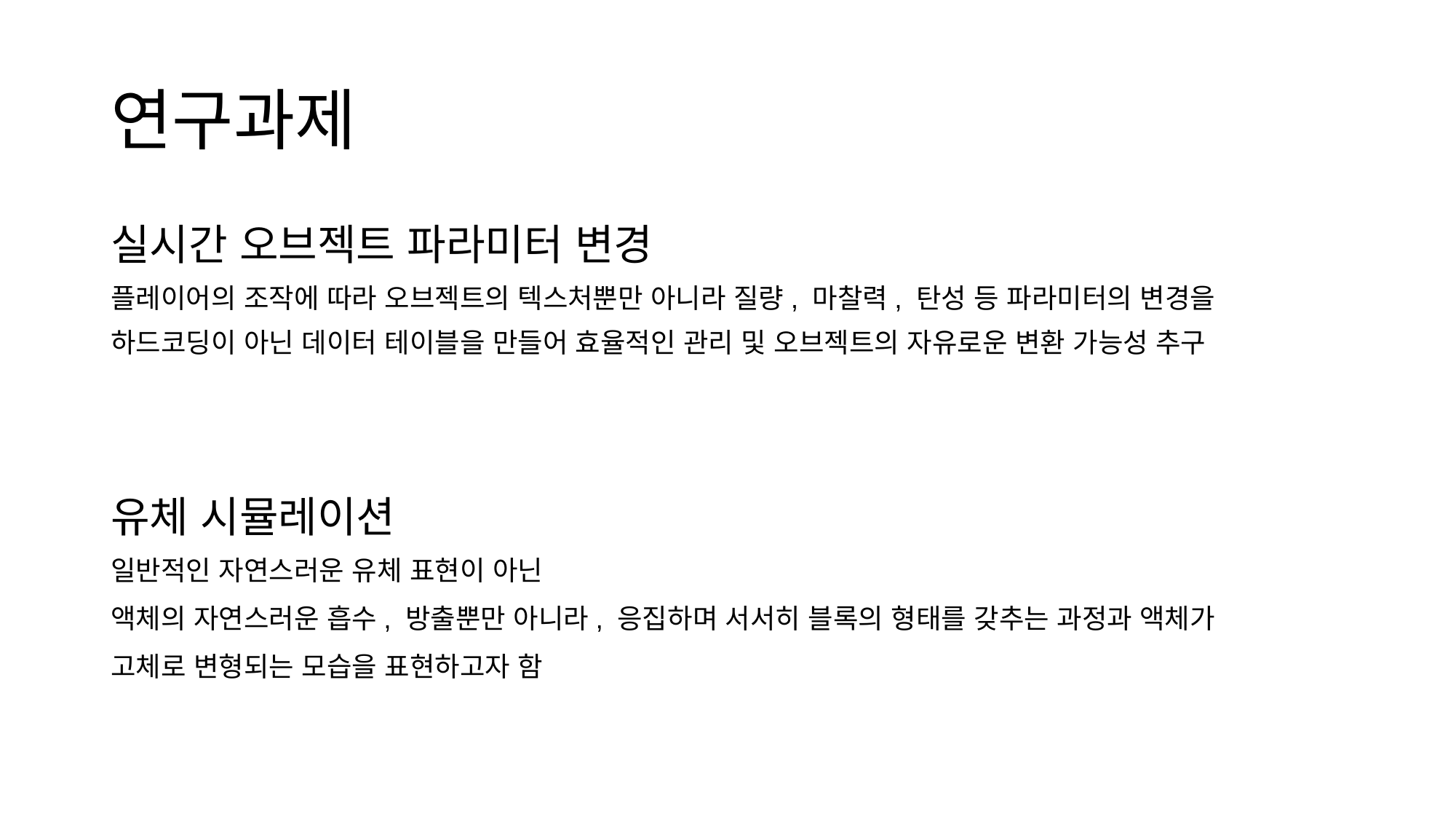

# 연구과제
실시간 오브젝트 파라미터 변경
플레이어의 조작에 따라 오브젝트의 텍스처뿐만 아니라 질량, 마찰력, 탄성 등 파라미터의 변경을
하드코딩이 아닌 데이터 테이블을 만들어 효율적인 관리 및 오브젝트의 자유로운 변환 가능성 추구

유체 시뮬레이션
일반적인 자연스러운 유체 표현이 아닌
액체의 자연스러운 흡수, 방출뿐만 아니라, 응집하며 서서히 블록의 형태를 갖추는 과정과 액체가
고체로 변형되는 모습을 표현하고자 함